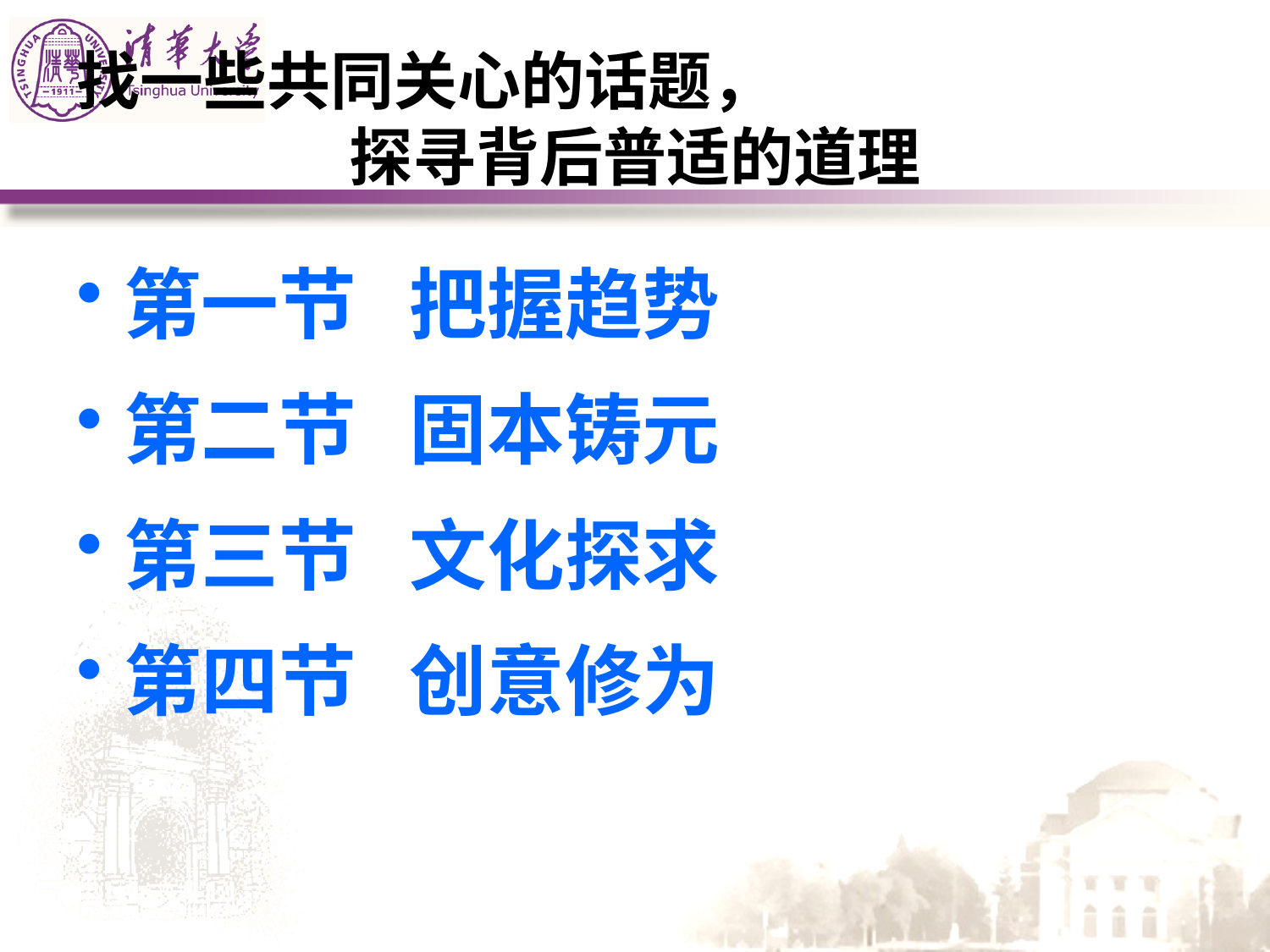

# 找一些共同关心的话题， 探寻背后普适的道理

第一节   把握趋势
第二节   固本铸元
第三节   文化探求
第四节   创意修为